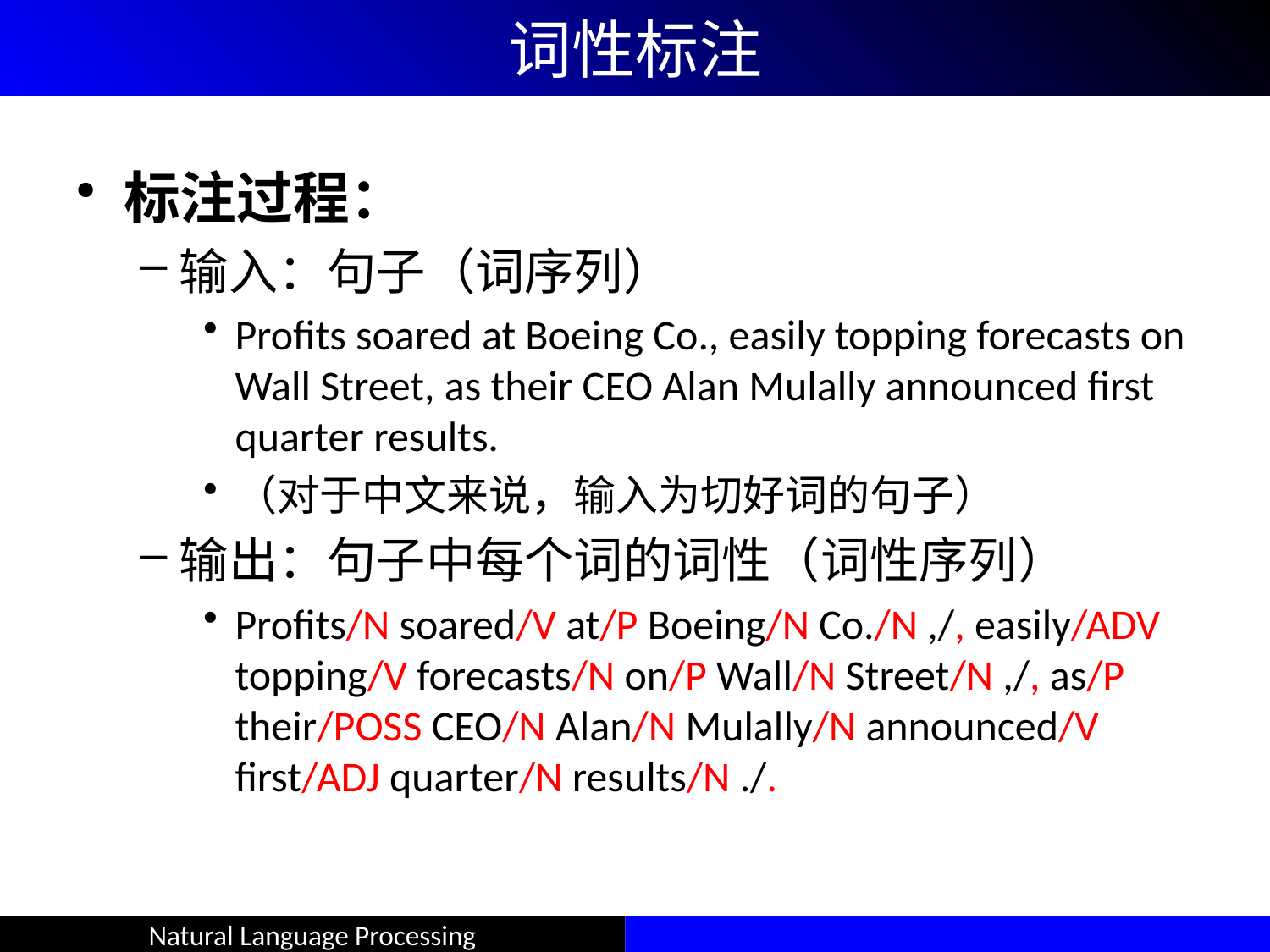

# 词性标注
标注过程：
输入：句子（词序列）
Profits soared at Boeing Co., easily topping forecasts on Wall Street, as their CEO Alan Mulally announced first quarter results.
（对于中文来说，输入为切好词的句子）
输出：句子中每个词的词性（词性序列）
Profits/N soared/V at/P Boeing/N Co./N ,/, easily/ADV topping/V forecasts/N on/P Wall/N Street/N ,/, as/P their/POSS CEO/N Alan/N Mulally/N announced/V first/ADJ quarter/N results/N ./.